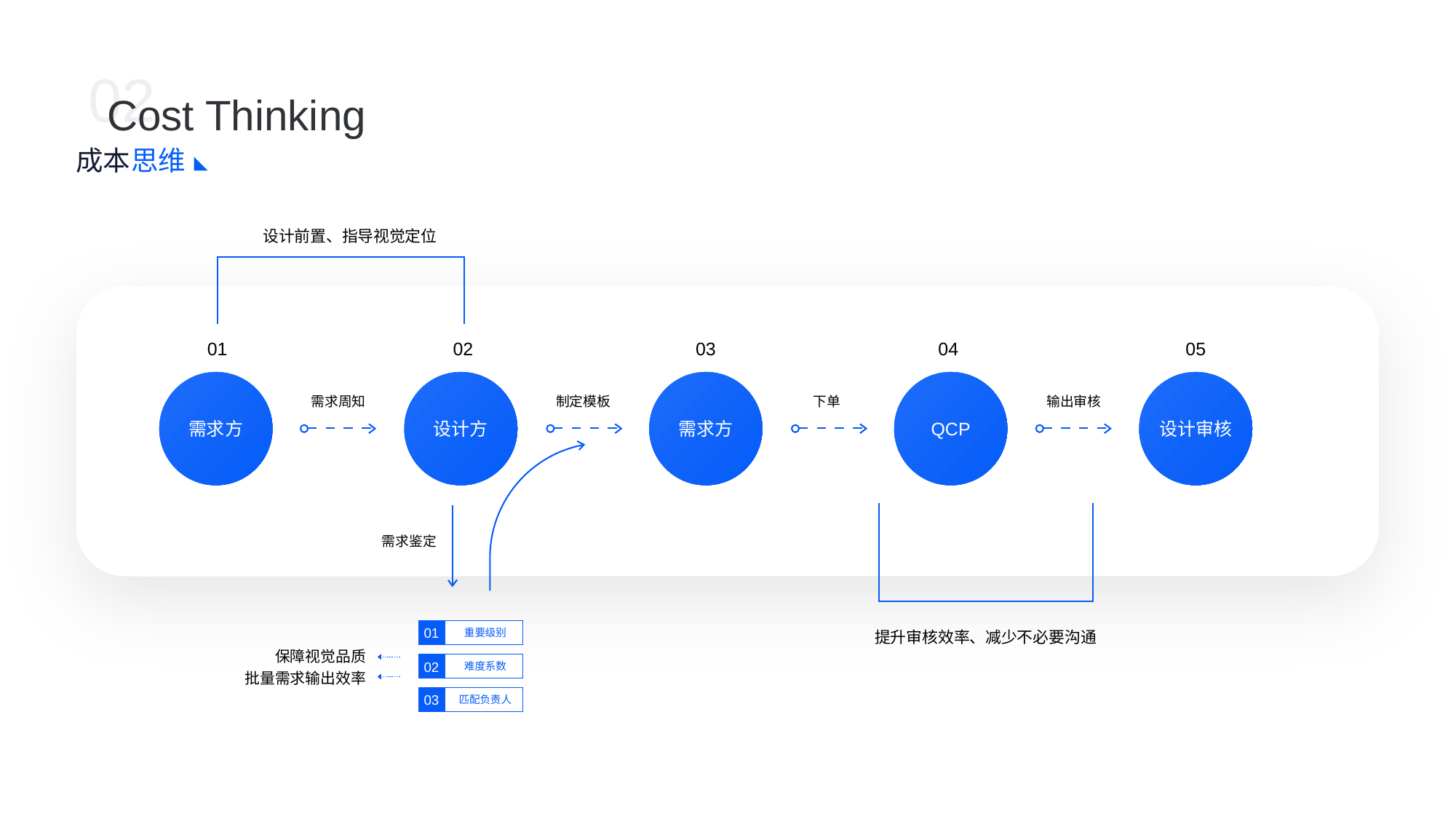

02
Cost Thinking
成本
思维

设计前置、指导视觉定位

01
02
03
04
05

需求周知
制定模板
下单
输出审核
需求方
设计方
需求方
QCP
设计审核

需求鉴定

01

重要级别
提升审核效率、减少不必要沟通
保障视觉品质
02

难度系数

批量需求输出效率

03

匹配负责人